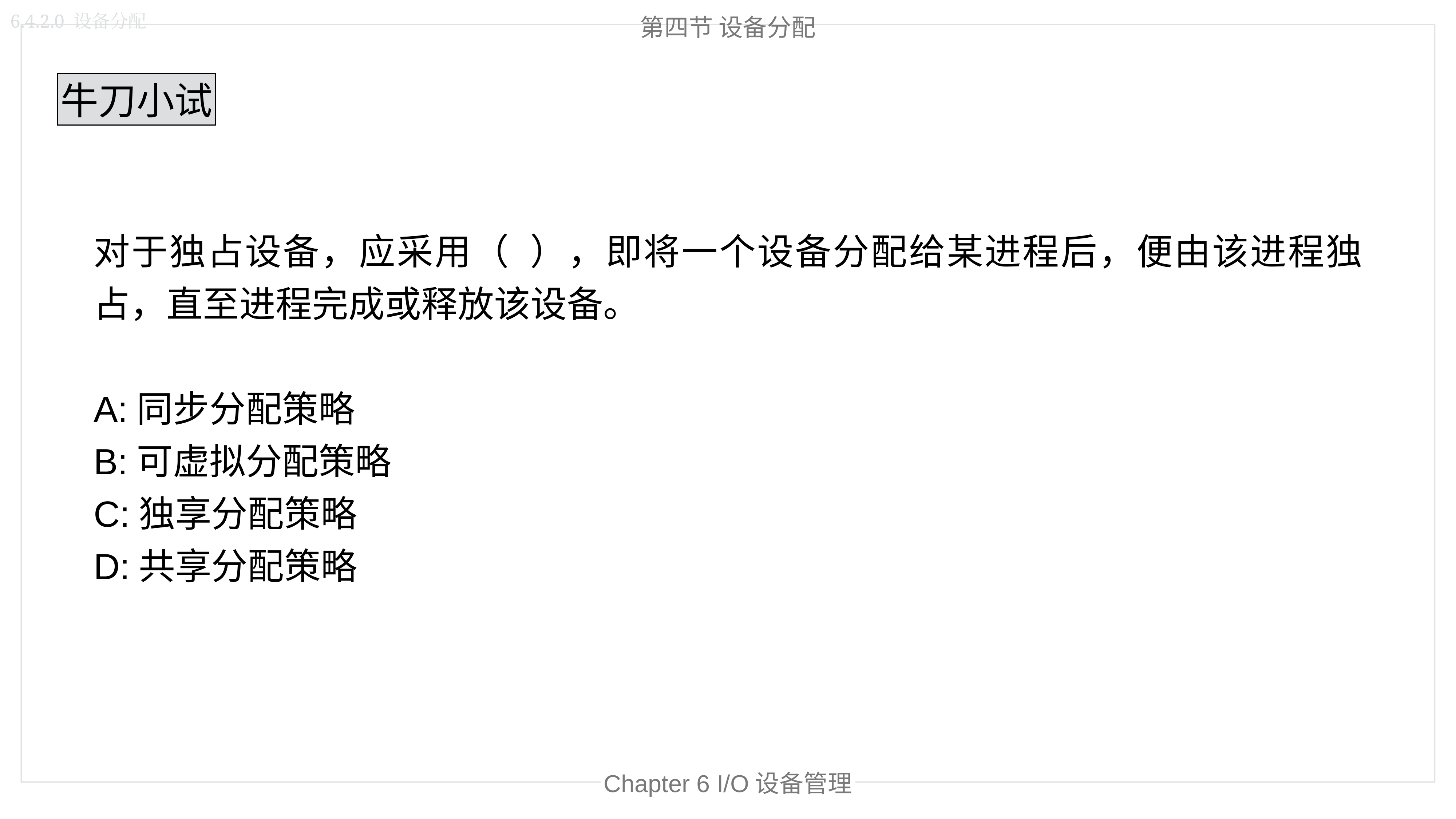

第四节 设备分配
6.4.2.0 设备分配

牛刀小试
对于独占设备，应采用（  ），即将一个设备分配给某进程后，便由该进程独占，直至进程完成或释放该设备。

A:同步分配策略
B:可虚拟分配策略
C:独享分配策略
D:共享分配策略
Chapter 6 I/O设备管理